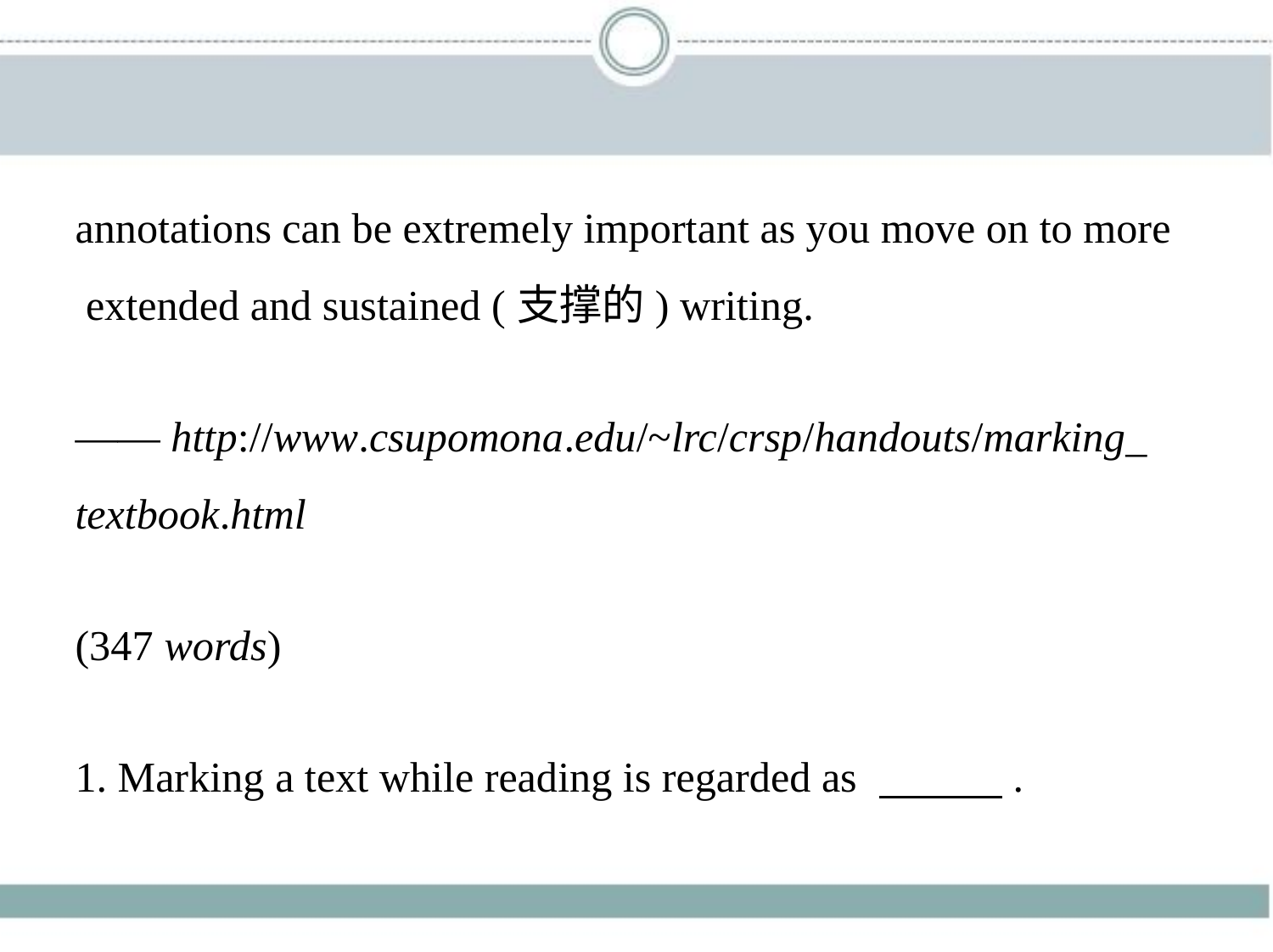

annotations can be extremely important as you move on to more
 extended and sustained (支撑的) writing.
—— http://www.csupomona.edu/~lrc/crsp/handouts/marking_
textbook.html
(347 words)
1. Marking a text while reading is regarded as 　　    .